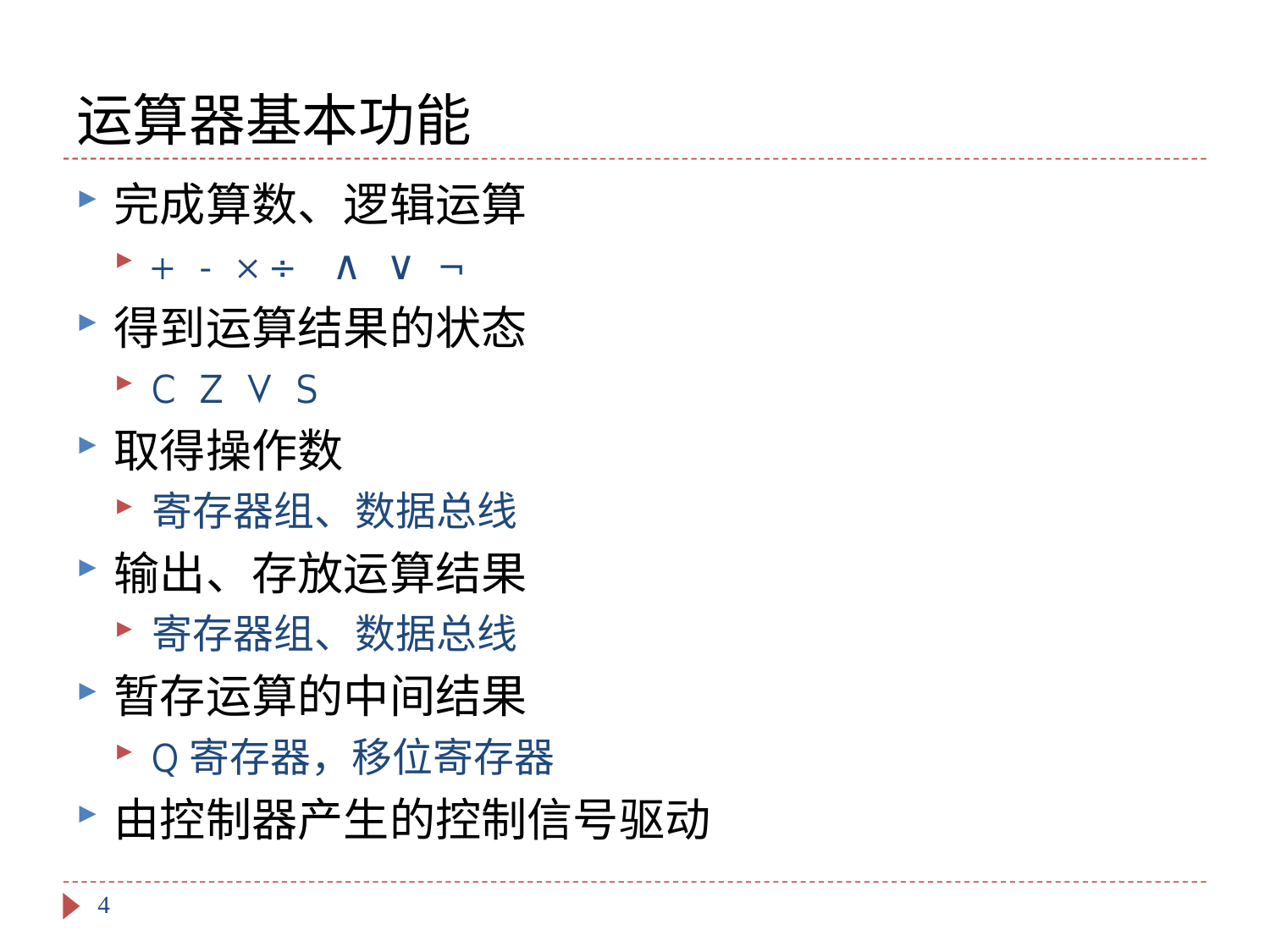

# 运算器基本功能
完成算数、逻辑运算
+  −  × ÷   ∧  ∨  ¬
得到运算结果的状态
C  Z  V  S
取得操作数
寄存器组、数据总线
输出、存放运算结果
寄存器组、数据总线
暂存运算的中间结果
Q寄存器，移位寄存器
由控制器产生的控制信号驱动
4